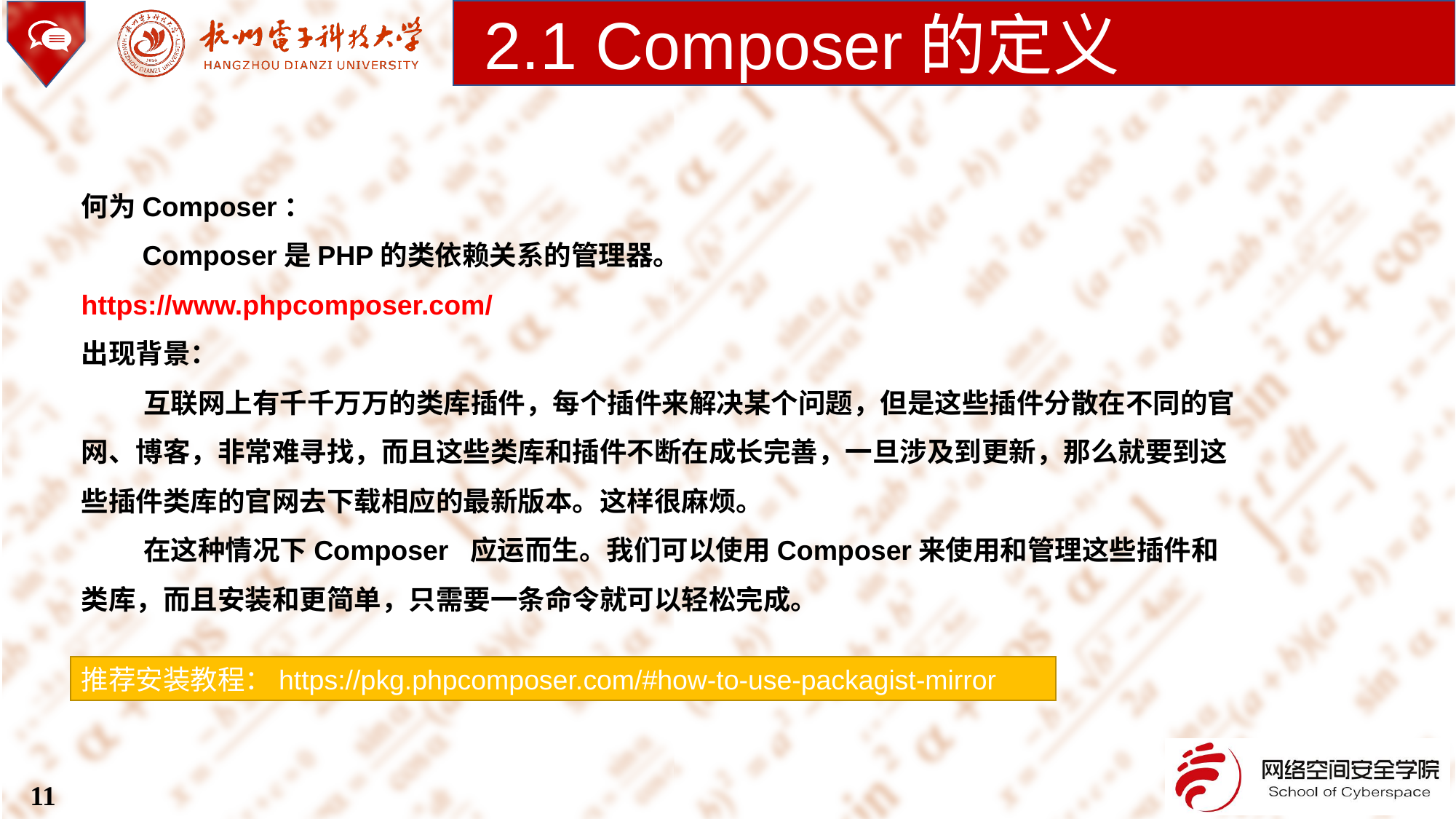

2.1 Composer的定义

何为Composer：
        Composer是PHP的类依赖关系的管理器。
https://www.phpcomposer.com/
出现背景：
         互联网上有千千万万的类库插件，每个插件来解决某个问题，但是这些插件分散在不同的官网、博客，非常难寻找，而且这些类库和插件不断在成长完善，一旦涉及到更新，那么就要到这些插件类库的官网去下载相应的最新版本。这样很麻烦。
         在这种情况下Composer  应运而生。我们可以使用Composer来使用和管理这些插件和类库，而且安装和更简单，只需要一条命令就可以轻松完成。

推荐安装教程：https://pkg.phpcomposer.com/#how-to-use-packagist-mirror
11